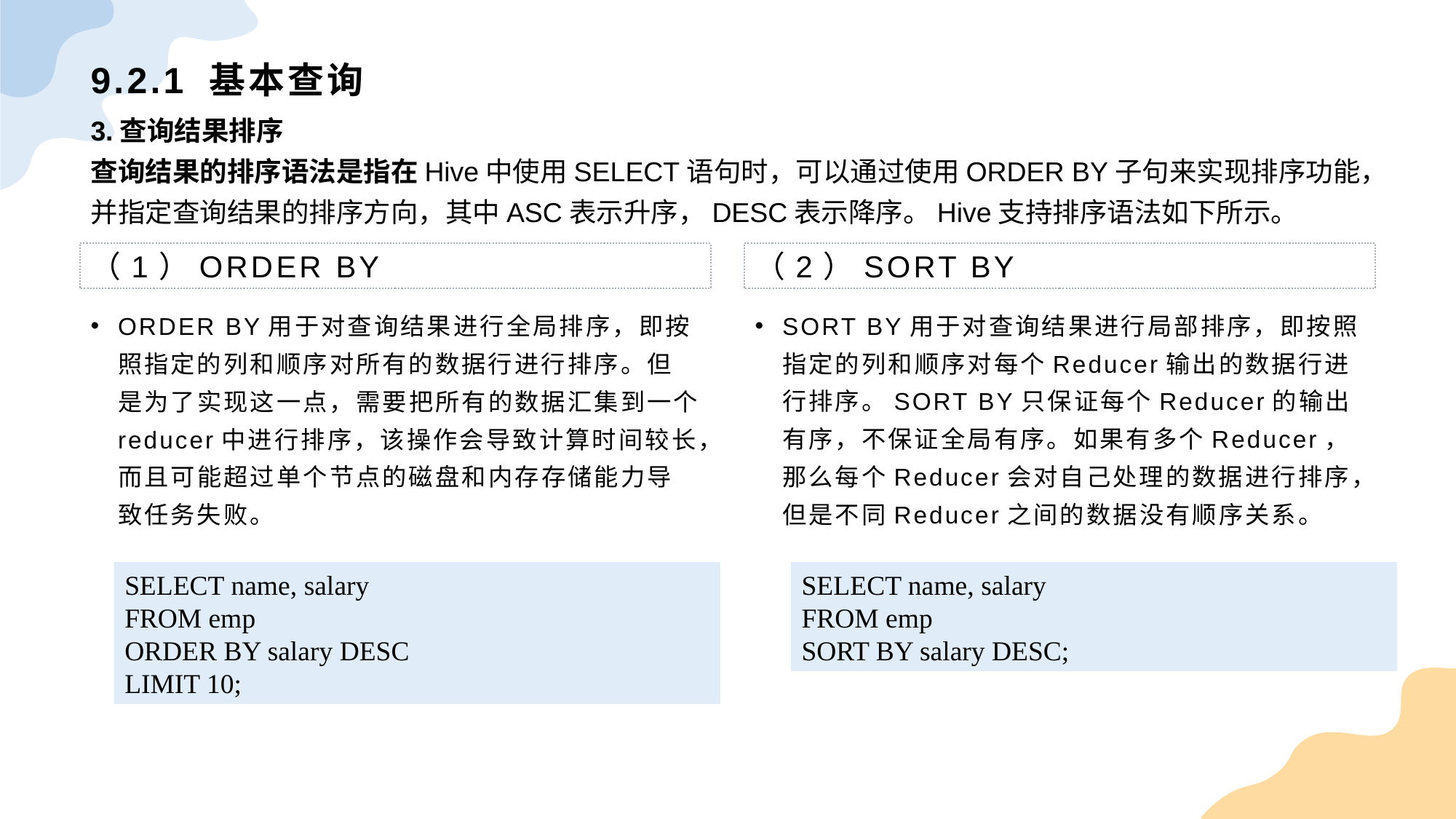

# 9.2.1 基本查询
3.查询结果排序查询结果的排序语法是指在Hive中使用SELECT语句时，可以通过使用ORDER BY子句来实现排序功能，并指定查询结果的排序方向，其中ASC表示升序，DESC表示降序。Hive支持排序语法如下所示。
（1）ORDER BY
（2）SORT BY
SORT BY用于对查询结果进行局部排序，即按照指定的列和顺序对每个Reducer输出的数据行进行排序。SORT BY只保证每个Reducer的输出有序，不保证全局有序。如果有多个Reducer，那么每个Reducer会对自己处理的数据进行排序，但是不同Reducer之间的数据没有顺序关系。
ORDER BY用于对查询结果进行全局排序，即按照指定的列和顺序对所有的数据行进行排序。但是为了实现这一点，需要把所有的数据汇集到一个reducer中进行排序，该操作会导致计算时间较长，而且可能超过单个节点的磁盘和内存存储能力导致任务失败。
SELECT name, salaryFROM empORDER BY salary DESC	LIMIT 10;
SELECT name, salaryFROM empSORT BY salary DESC;